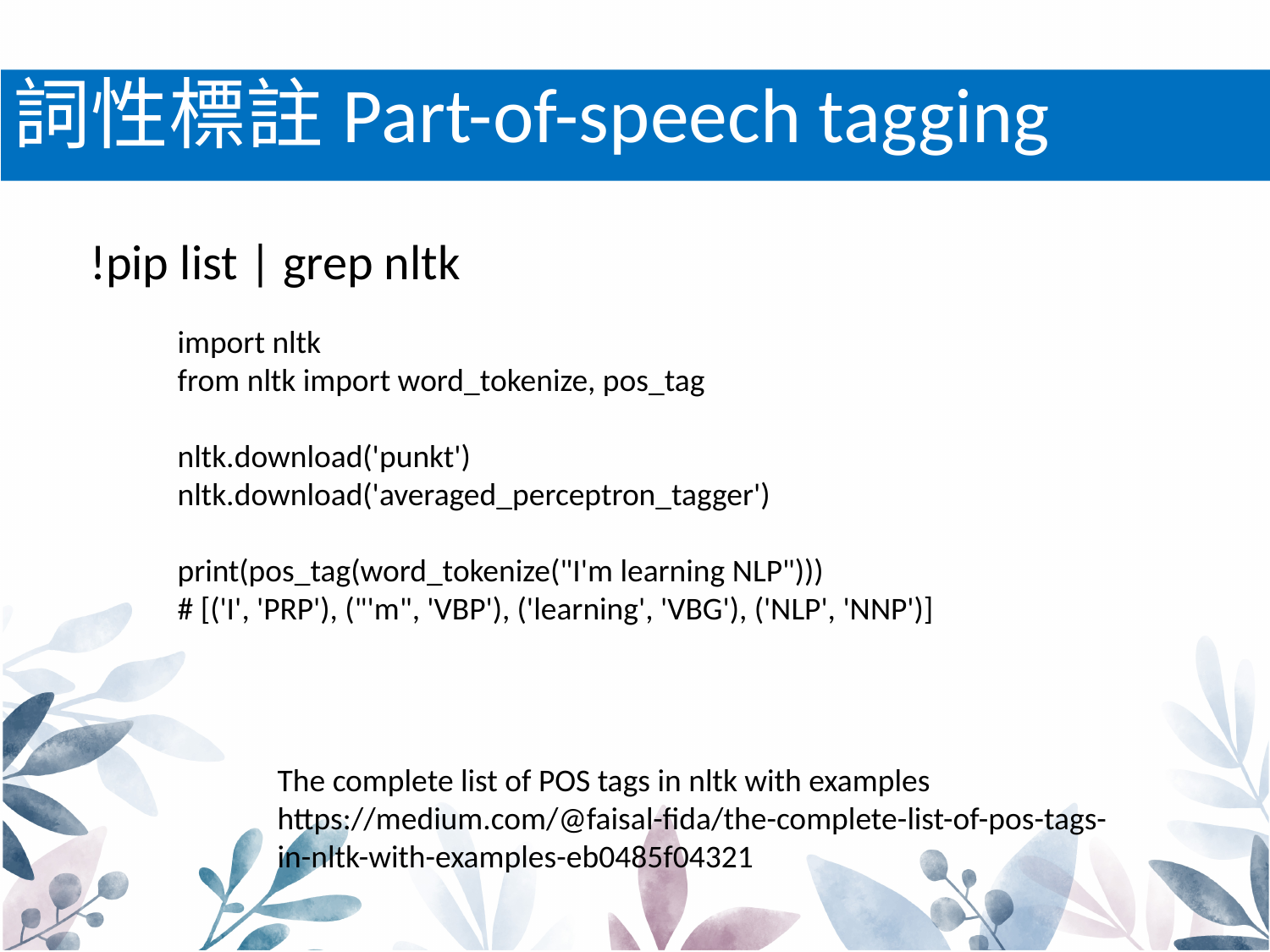

詞性標註Part-of-speech tagging
!pip list | grep nltk
import nltk
from nltk import word_tokenize, pos_tag

nltk.download('punkt')
nltk.download('averaged_perceptron_tagger')

print(pos_tag(word_tokenize("I'm learning NLP")))
# [('I', 'PRP'), ("'m", 'VBP'), ('learning', 'VBG'), ('NLP', 'NNP')]
The complete list of POS tags in nltk with examples
https://medium.com/@faisal-fida/the-complete-list-of-pos-tags-in-nltk-with-examples-eb0485f04321